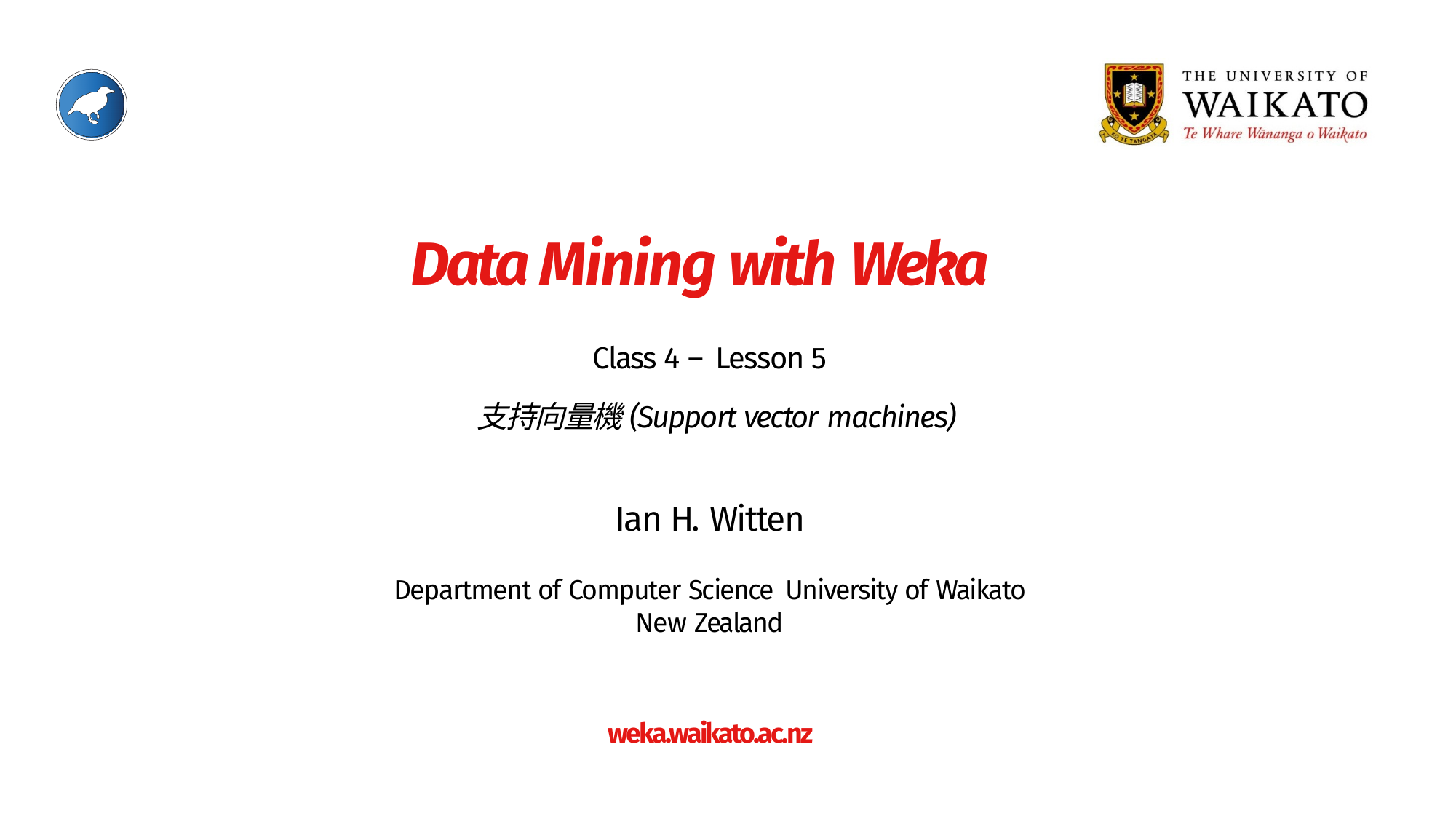

# Data Mining with Weka
Class 4 – Lesson 5
 支持向量機(Support vector machines)

Ian H. Witten

Department of Computer Science  University of Waikato
New Zealand

weka.waikato.ac.nz